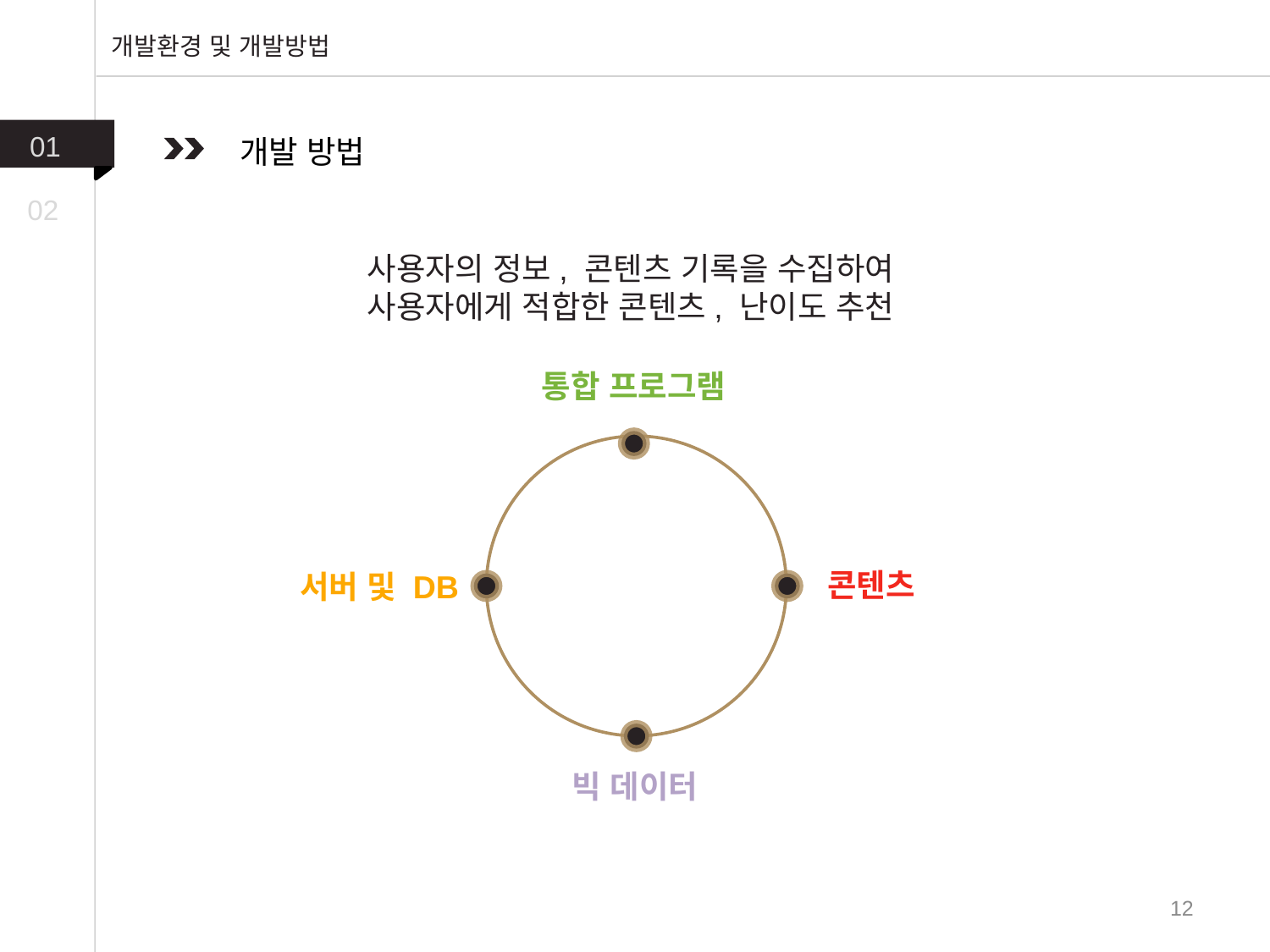

개발환경 및 개발방법

01
개발 방법

02
사용자의 정보, 콘텐츠 기록을 수집하여
사용자에게 적합한 콘텐츠, 난이도 추천
통합 프로그램

콘텐츠
서버 및 DB

빅 데이터
12